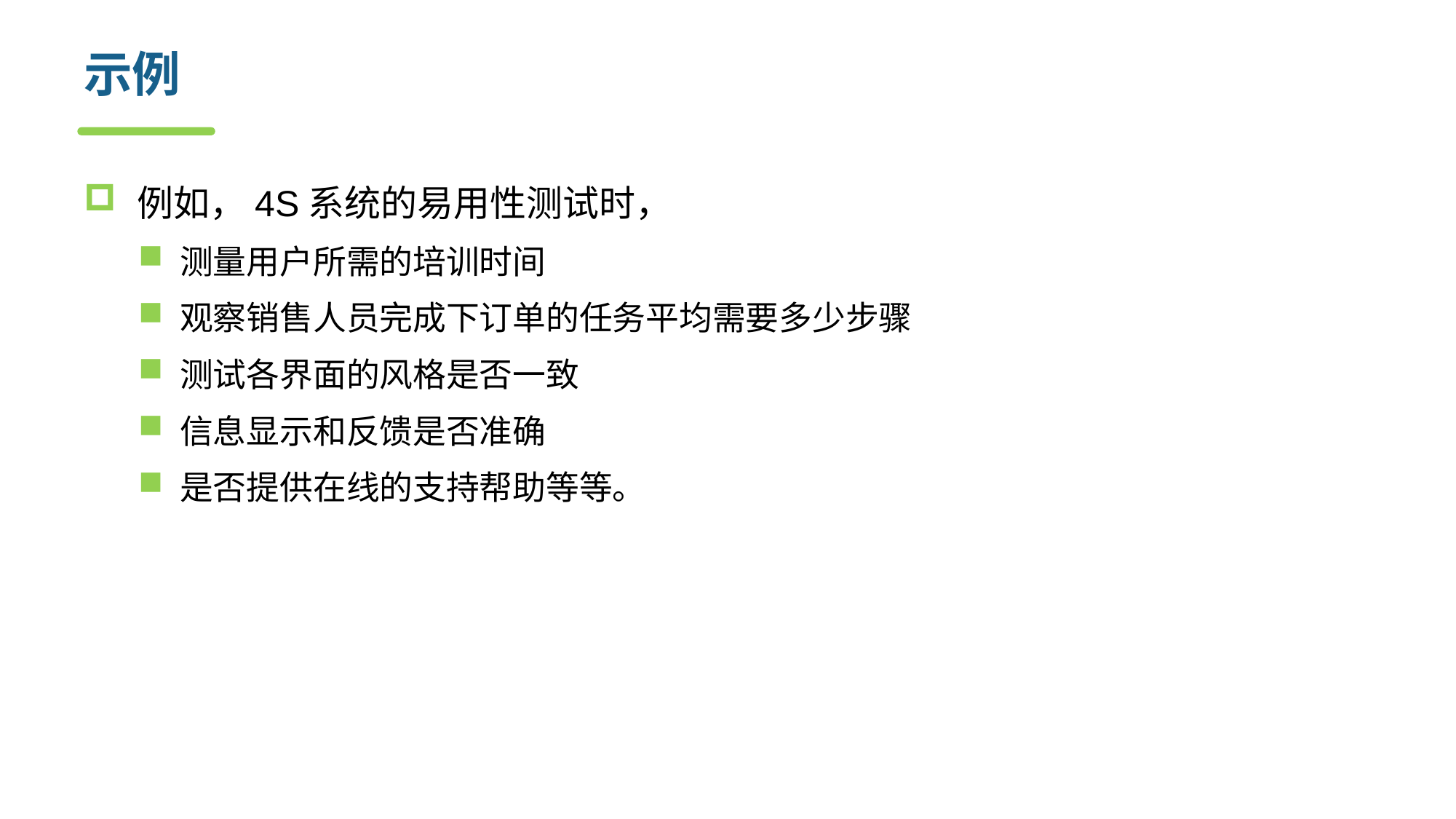

# 示例
例如，4S系统的易用性测试时，
测量用户所需的培训时间
观察销售人员完成下订单的任务平均需要多少步骤
测试各界面的风格是否一致
信息显示和反馈是否准确
是否提供在线的支持帮助等等。

85